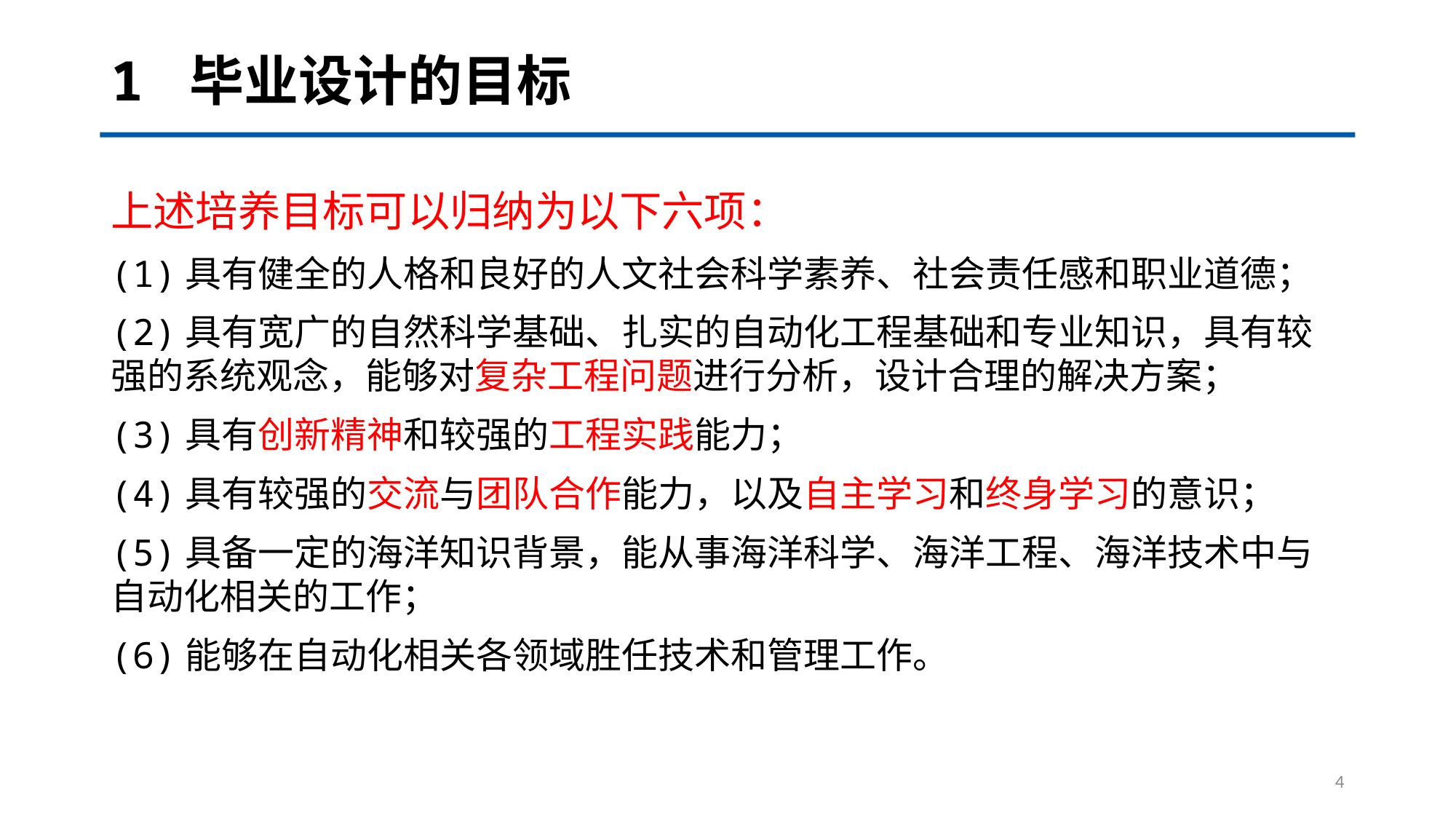

# 1 毕业设计的目标
上述培养目标可以归纳为以下六项：
(1)具有健全的人格和良好的人文社会科学素养、社会责任感和职业道德；
(2)具有宽广的自然科学基础、扎实的自动化工程基础和专业知识，具有较强的系统观念，能够对复杂工程问题进行分析，设计合理的解决方案；
(3)具有创新精神和较强的工程实践能力；
(4)具有较强的交流与团队合作能力，以及自主学习和终身学习的意识；
(5)具备一定的海洋知识背景，能从事海洋科学、海洋工程、海洋技术中与自动化相关的工作；
(6)能够在自动化相关各领域胜任技术和管理工作。
4